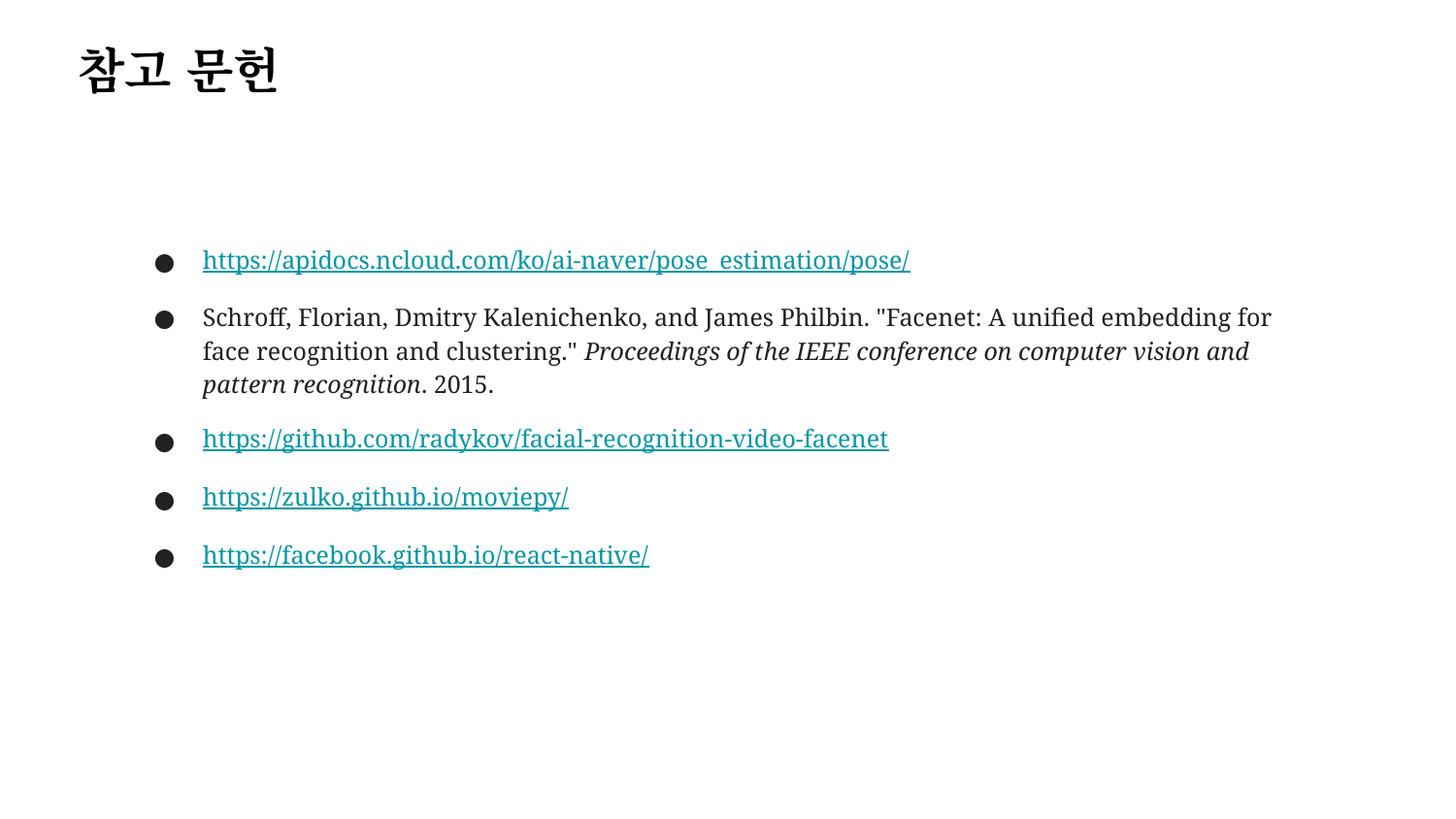

참고 문헌
https://apidocs.ncloud.com/ko/ai-naver/pose_estimation/pose/
Schroff, Florian, Dmitry Kalenichenko, and James Philbin. "Facenet: A unified embedding for face recognition and clustering." Proceedings of the IEEE conference on computer vision and pattern recognition. 2015.
https://github.com/radykov/facial-recognition-video-facenet
https://zulko.github.io/moviepy/
https://facebook.github.io/react-native/